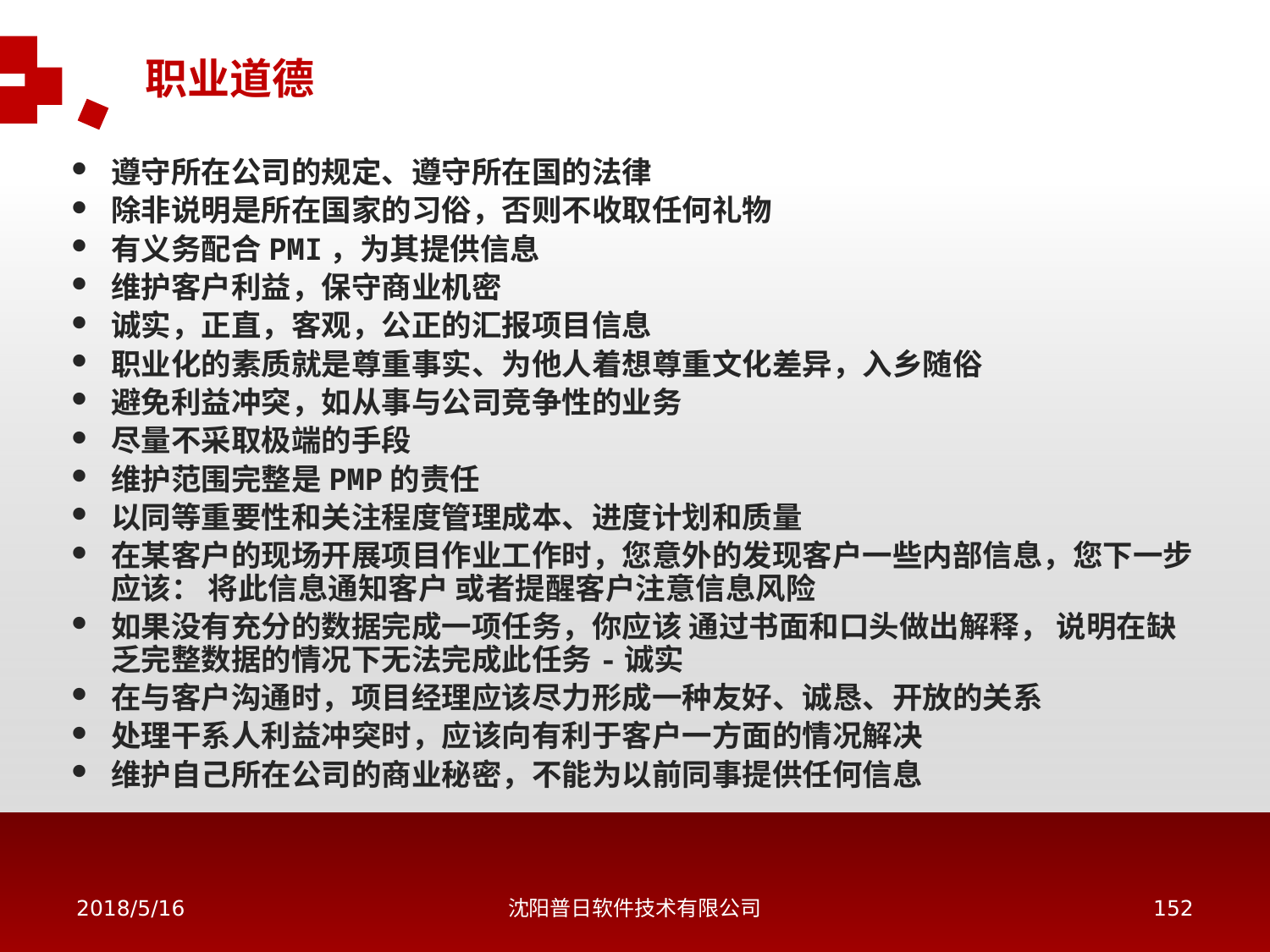

职业道德
遵守所在公司的规定、遵守所在国的法律
除非说明是所在国家的习俗，否则不收取任何礼物
有义务配合PMI，为其提供信息
维护客户利益，保守商业机密
诚实，正直，客观，公正的汇报项目信息
职业化的素质就是尊重事实、为他人着想尊重文化差异，入乡随俗
避免利益冲突，如从事与公司竞争性的业务
尽量不采取极端的手段
维护范围完整是PMP的责任
以同等重要性和关注程度管理成本、进度计划和质量
在某客户的现场开展项目作业工作时，您意外的发现客户一些内部信息，您下一步应该： 将此信息通知客户 或者提醒客户注意信息风险
如果没有充分的数据完成一项任务，你应该 通过书面和口头做出解释， 说明在缺乏完整数据的情况下无法完成此任务-诚实
在与客户沟通时，项目经理应该尽力形成一种友好、诚恳、开放的关系
处理干系人利益冲突时，应该向有利于客户一方面的情况解决
维护自己所在公司的商业秘密，不能为以前同事提供任何信息
2018/5/16
沈阳普日软件技术有限公司
152